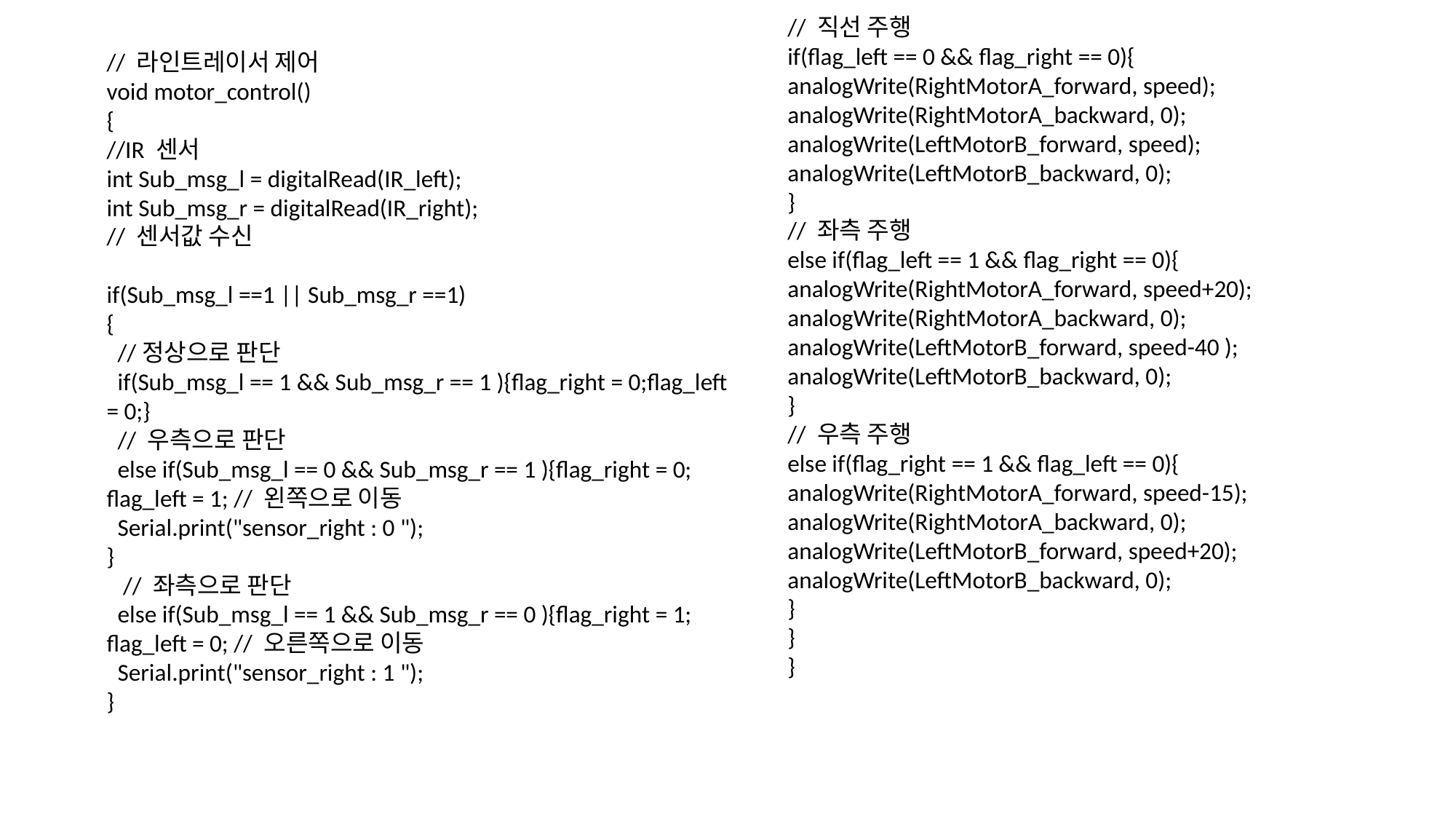

// 직선 주행
if(flag_left == 0 && flag_right == 0){
analogWrite(RightMotorA_forward, speed);
analogWrite(RightMotorA_backward, 0);
analogWrite(LeftMotorB_forward, speed);
analogWrite(LeftMotorB_backward, 0);
}
// 좌측 주행
else if(flag_left == 1 && flag_right == 0){
analogWrite(RightMotorA_forward, speed+20);
analogWrite(RightMotorA_backward, 0);
analogWrite(LeftMotorB_forward, speed-40 );
analogWrite(LeftMotorB_backward, 0);
}
// 우측 주행
else if(flag_right == 1 && flag_left == 0){
analogWrite(RightMotorA_forward, speed-15);
analogWrite(RightMotorA_backward, 0);
analogWrite(LeftMotorB_forward, speed+20);
analogWrite(LeftMotorB_backward, 0);
}
}
}
// 라인트레이서 제어
void motor_control()
{
//IR 센서
int Sub_msg_l = digitalRead(IR_left);
int Sub_msg_r = digitalRead(IR_right);
// 센서값 수신

if(Sub_msg_l ==1 || Sub_msg_r ==1)
{
  //정상으로 판단
  if(Sub_msg_l == 1 && Sub_msg_r == 1 ){flag_right = 0;flag_left = 0;}
  // 우측으로 판단
  else if(Sub_msg_l == 0 && Sub_msg_r == 1 ){flag_right = 0; flag_left = 1; // 왼쪽으로 이동
  Serial.print("sensor_right : 0 ");
}
   // 좌측으로 판단
  else if(Sub_msg_l == 1 && Sub_msg_r == 0 ){flag_right = 1; flag_left = 0; // 오른쪽으로 이동
  Serial.print("sensor_right : 1 ");
}